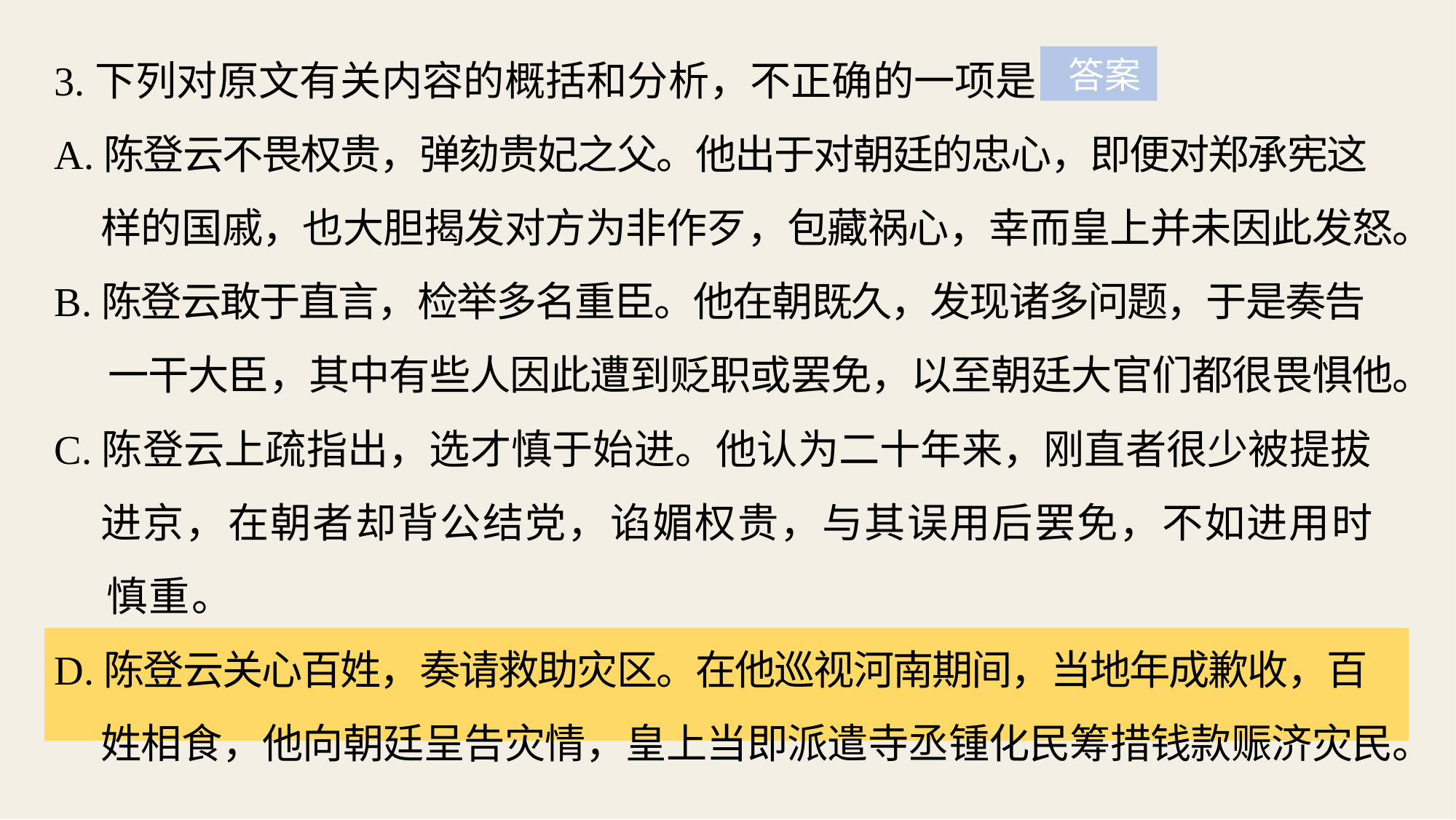

3.下列对原文有关内容的概括和分析，不正确的一项是
A.陈登云不畏权贵，弹劾贵妃之父。他出于对朝廷的忠心，即便对郑承宪这
    样的国戚，也大胆揭发对方为非作歹，包藏祸心，幸而皇上并未因此发怒。
B.陈登云敢于直言，检举多名重臣。他在朝既久，发现诸多问题，于是奏告
     一干大臣，其中有些人因此遭到贬职或罢免，以至朝廷大官们都很畏惧他。
C.陈登云上疏指出，选才慎于始进。他认为二十年来，刚直者很少被提拔
    进京，在朝者却背公结党，谄媚权贵，与其误用后罢免，不如进用时
    慎重。
D.陈登云关心百姓，奏请救助灾区。在他巡视河南期间，当地年成歉收，百
    姓相食，他向朝廷呈告灾情，皇上当即派遣寺丞锺化民筹措钱款赈济灾民。
 答案